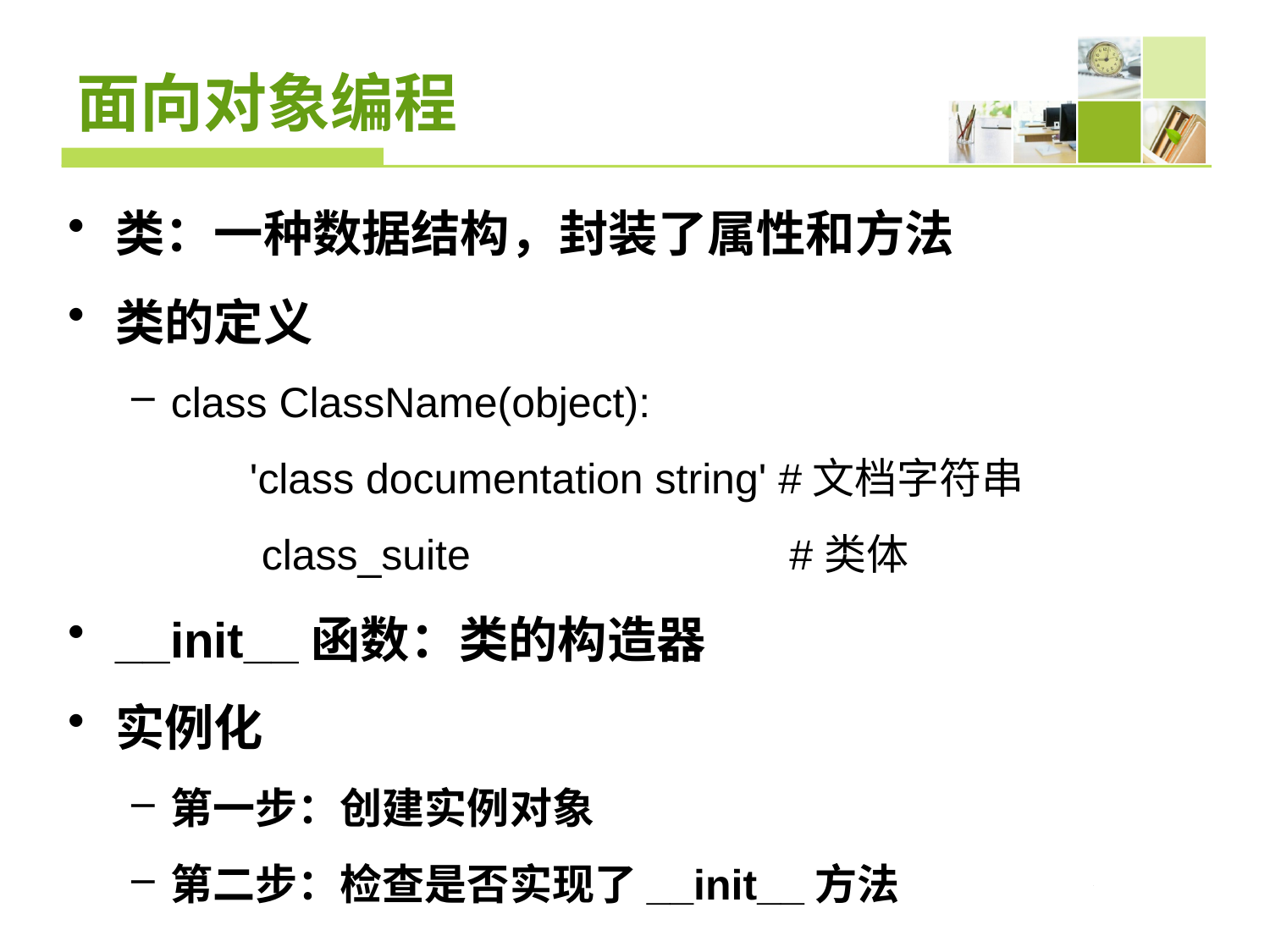

# 面向对象编程
类：一种数据结构，封装了属性和方法
类的定义
class ClassName(object):
          'class documentation string' #文档字符串
           class_suite                           #类体
__init__函数：类的构造器
实例化
第一步：创建实例对象
第二步：检查是否实现了__init__方法